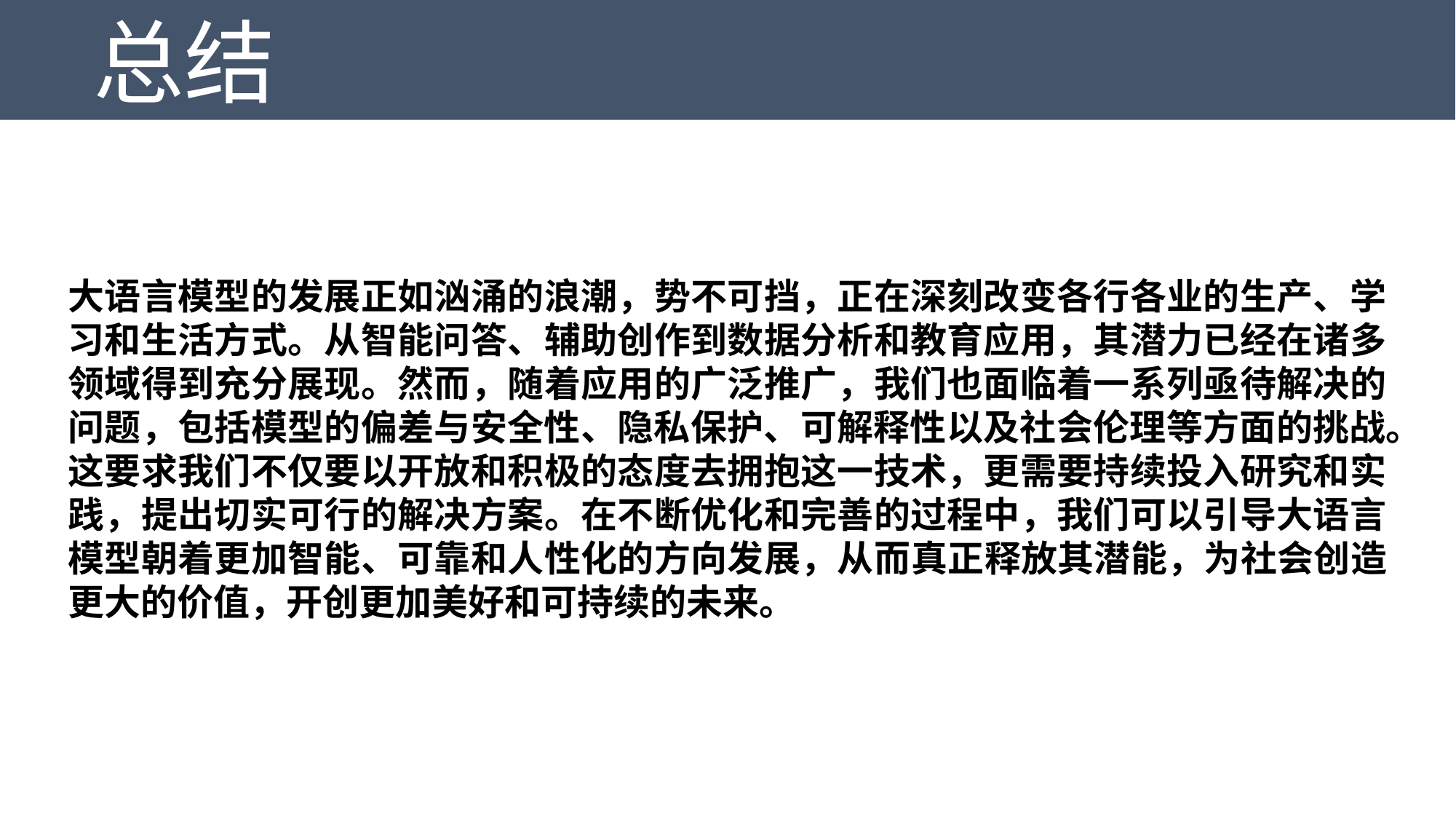

总结
大语言模型的发展正如汹涌的浪潮，势不可挡，正在深刻改变各行各业的生产、学习和生活方式。从智能问答、辅助创作到数据分析和教育应用，其潜力已经在诸多领域得到充分展现。然而，随着应用的广泛推广，我们也面临着一系列亟待解决的问题，包括模型的偏差与安全性、隐私保护、可解释性以及社会伦理等方面的挑战。这要求我们不仅要以开放和积极的态度去拥抱这一技术，更需要持续投入研究和实践，提出切实可行的解决方案。在不断优化和完善的过程中，我们可以引导大语言模型朝着更加智能、可靠和人性化的方向发展，从而真正释放其潜能，为社会创造更大的价值，开创更加美好和可持续的未来。